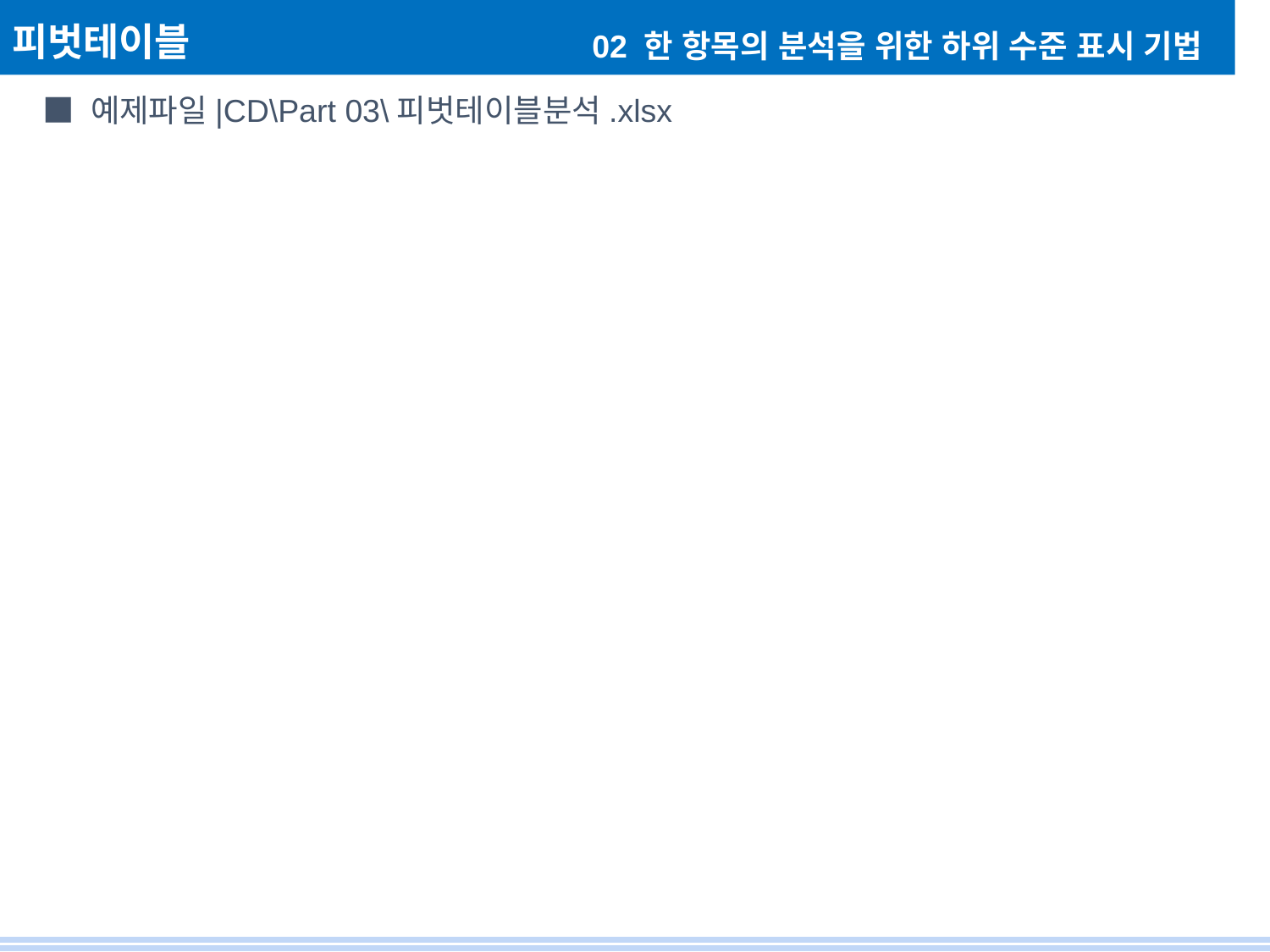

피벗테이블
02 한 항목의 분석을 위한 하위 수준 표시 기법
■ 예제파일|CD\Part 03\피벗테이블분석.xlsx